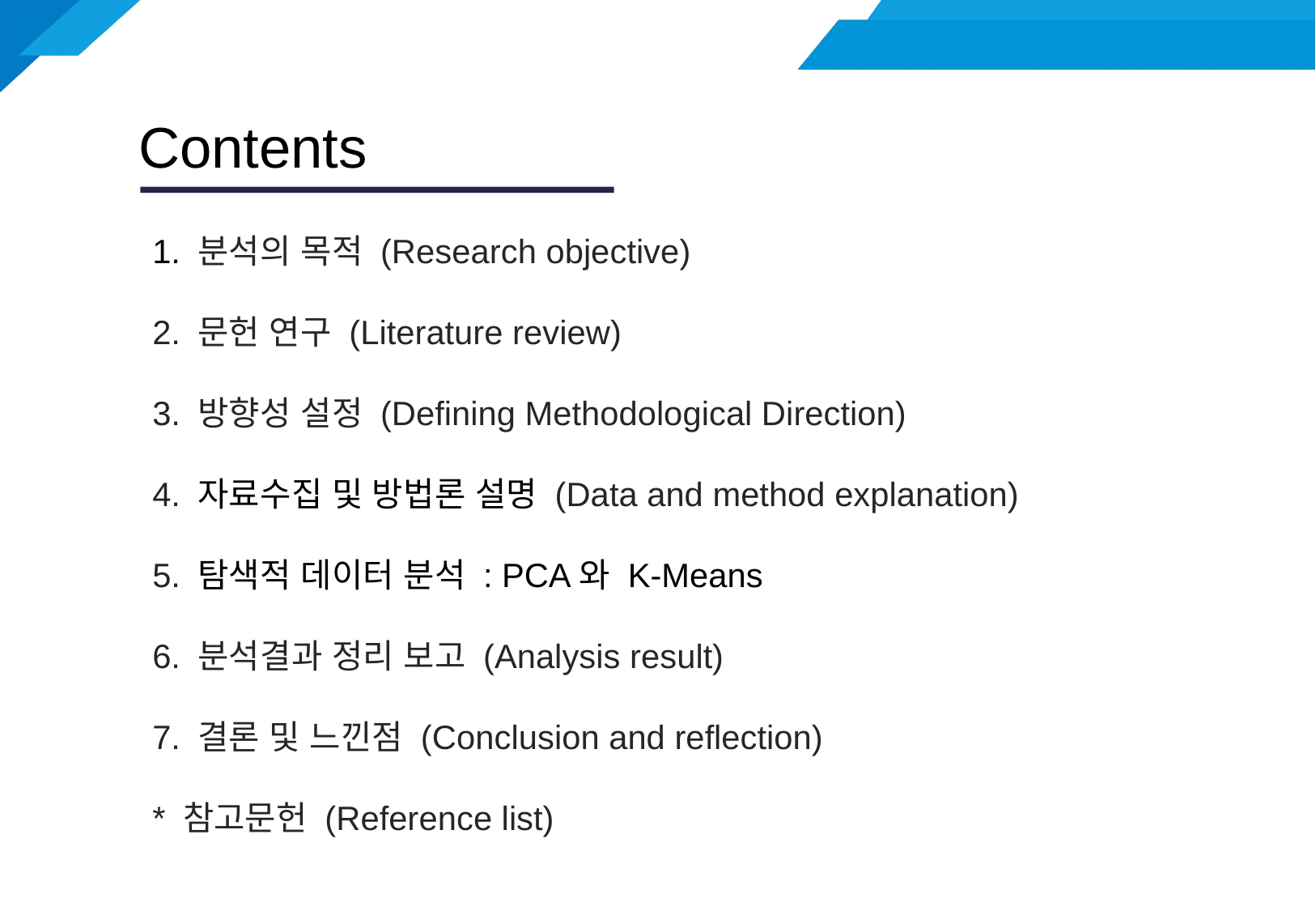

Contents

1. 분석의 목적 (Research objective)

2. 문헌 연구 (Literature review)

3. 방향성 설정 (Defining Methodological Direction)

4. 자료수집 및 방법론 설명 (Data and method explanation)

5. 탐색적 데이터 분석 : PCA와 K-Means

6. 분석결과 정리 보고 (Analysis result)

7. 결론 및 느낀점 (Conclusion and reflection)

* 참고문헌 (Reference list)